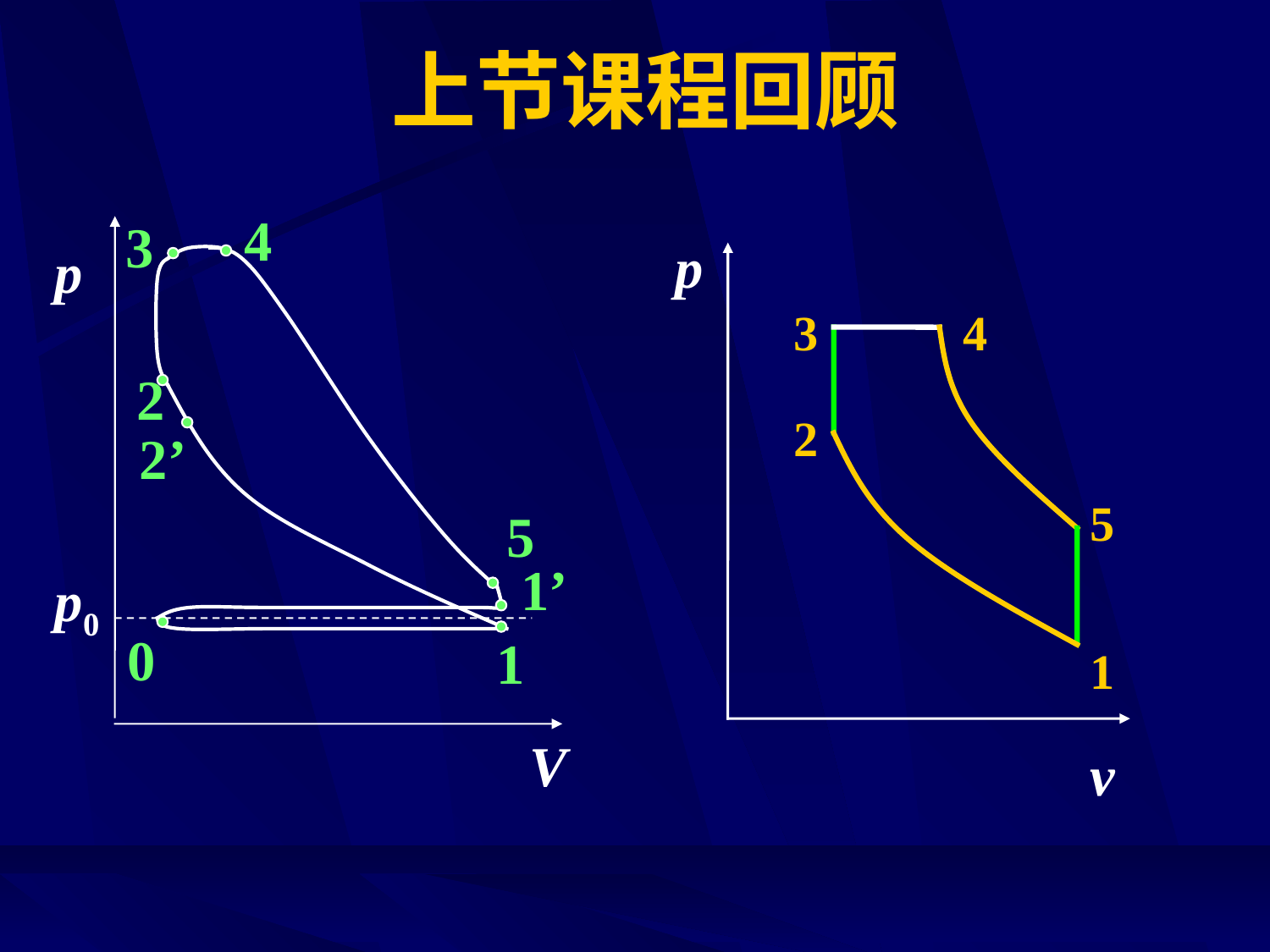

# 上节课程回顾
4
3

p
p

3
4

2

2
2’

5
5

1’
p0

0

1
1

V
v